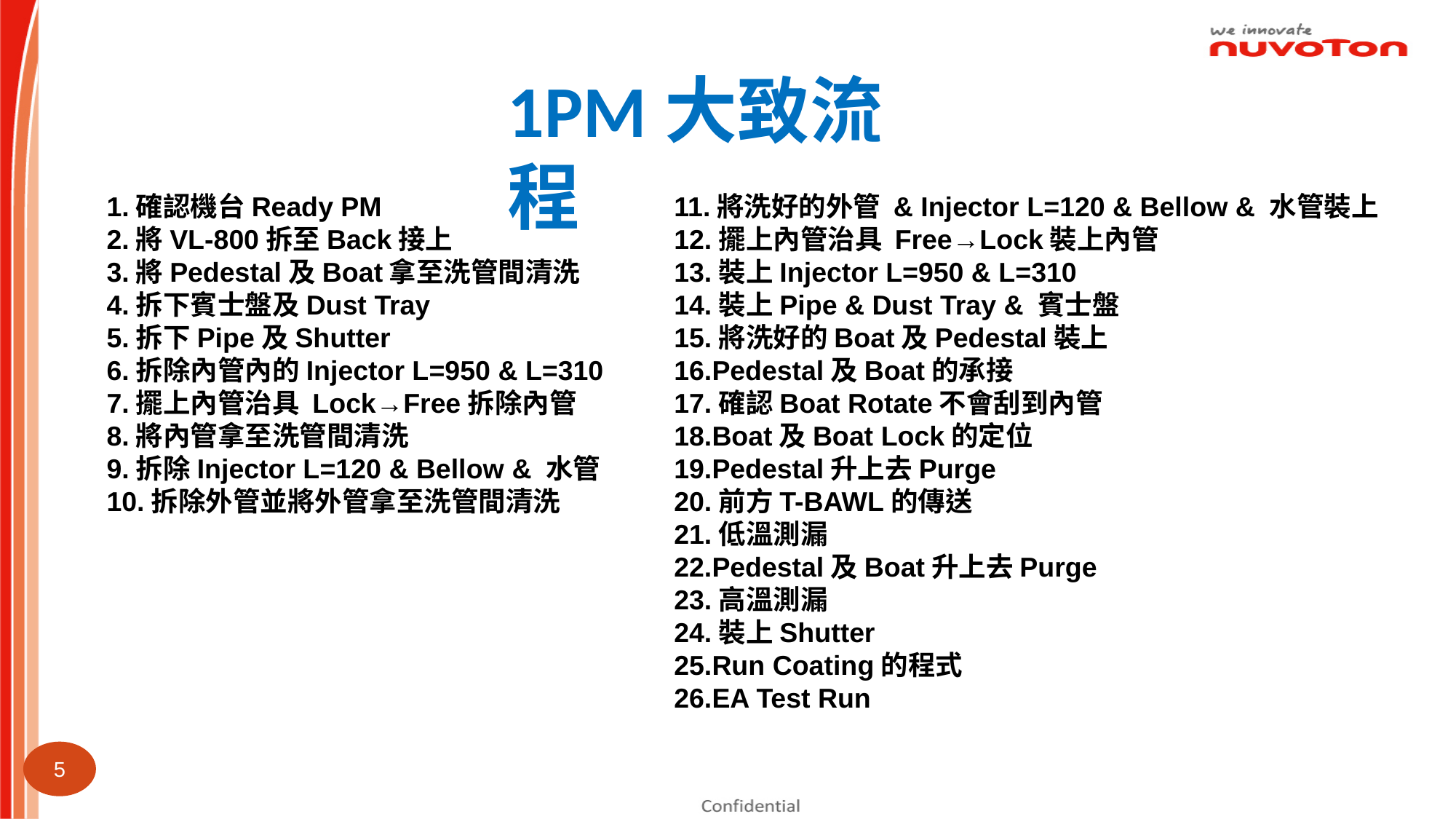

1PM大致流程
1.確認機台Ready PM
2.將VL-800拆至Back接上​
3.將Pedestal及Boat拿至洗管間清洗​
4.拆下賓士盤及Dust Tray
5.拆下Pipe及Shutter​
6.拆除內管內的Injector L=950 & L=310​
7.擺上內管治具 Lock→Free拆除內管​
8.將內管拿至洗管間清洗
9.拆除Injector L=120 & Bellow & 水管​
10.拆除外管並將外管拿至洗管間清洗​

11.將洗好的外管 & Injector L=120 & Bellow & 水管裝上​
12.擺上內管治具 Free→Lock裝上內管​
13.裝上Injector L=950 & L=310
14.裝上Pipe & Dust Tray & 賓士盤​
15.將洗好的Boat及Pedestal裝上
16.Pedestal及Boat的承接​
17.確認Boat Rotate不會刮到內管
18.Boat及Boat Lock的定位​
19.Pedestal升上去Purge
20.前方T-BAWL的傳送​
21.低溫測漏
22.Pedestal及Boat升上去Purge​
23.高溫測漏
24.裝上Shutter​
25.Run Coating的程式
26.EA Test Run​
5